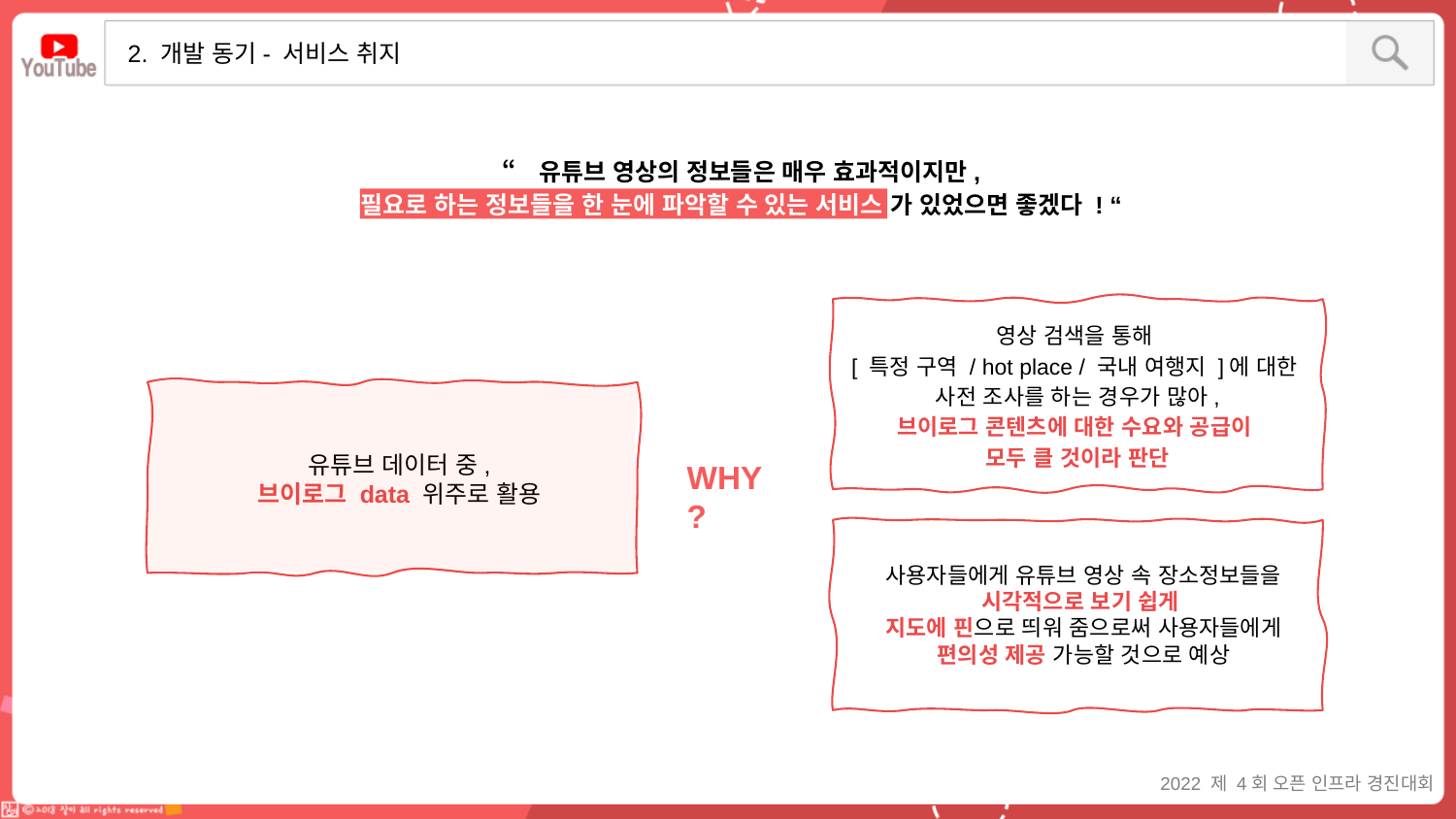

2. 개발 동기- 서비스 취지
“ 유튜브 영상의 정보들은 매우 효과적이지만,
필요로 하는 정보들을 한 눈에 파악할 수 있는 서비스 가 있었으면 좋겠다 ! “

영상 검색을 통해
[ 특정 구역 / hot place / 국내 여행지 ]에 대한
사전 조사를 하는 경우가 많아,
브이로그 콘텐츠에 대한 수요와 공급이
모두 클 것이라 판단

유튜브 데이터 중,
브이로그 data 위주로 활용
WHY?

사용자들에게 유튜브 영상 속 장소정보들을 시각적으로 보기 쉽게
지도에 핀으로 띄워 줌으로써 사용자들에게 편의성 제공 가능할 것으로 예상
2022 제 4회 오픈 인프라 경진대회